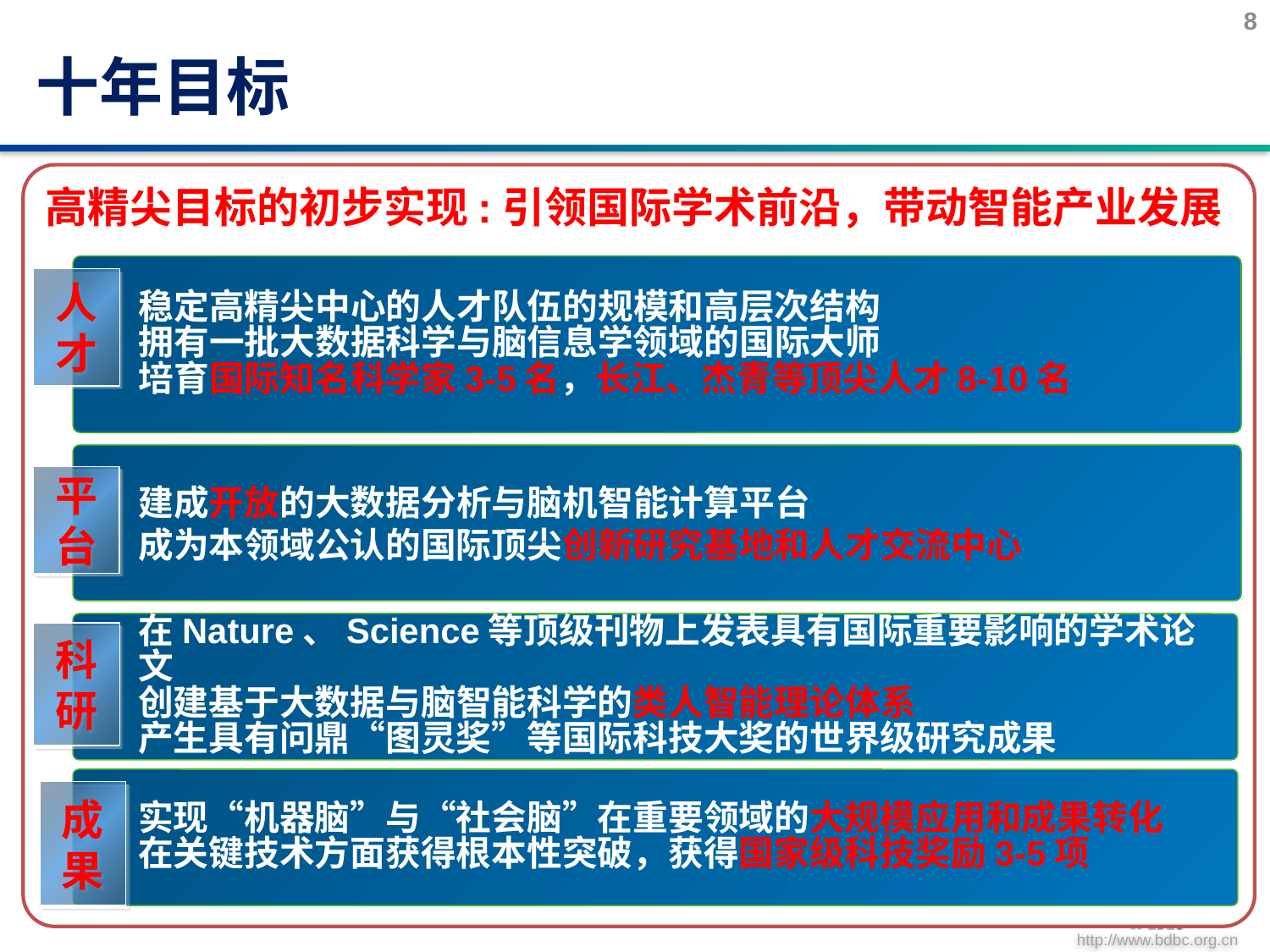

8
# 十年目标
高精尖目标的初步实现:引领国际学术前沿，带动智能产业发展

稳定高精尖中心的人才队伍的规模和高层次结构
拥有一批大数据科学与脑信息学领域的国际大师
培育国际知名科学家3-5名，长江、杰青等顶尖人才8-10名
人
才
建成开放的大数据分析与脑机智能计算平台
成为本领域公认的国际顶尖创新研究基地和人才交流中心
平
台
在Nature、Science等顶级刊物上发表具有国际重要影响的学术论文
创建基于大数据与脑智能科学的类人智能理论体系
产生具有问鼎“图灵奖”等国际科技大奖的世界级研究成果
科
研
实现“机器脑”与“社会脑”在重要领域的大规模应用和成果转化
在关键技术方面获得根本性突破，获得国家级科技奖励3-5项
成
果